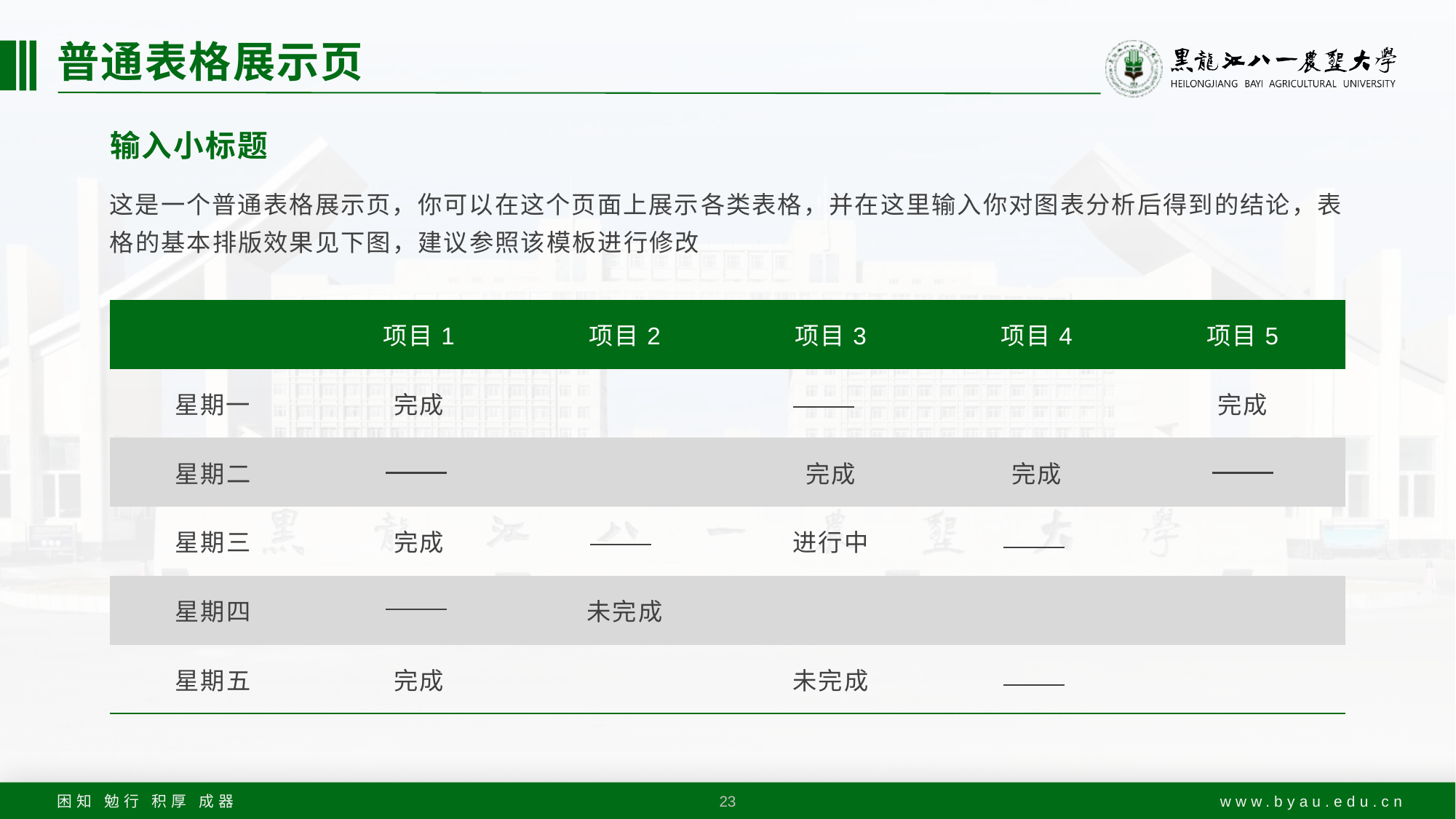

# 普通表格展示页
输入小标题
这是一个普通表格展示页，你可以在这个页面上展示各类表格，并在这里输入你对图表分析后得到的结论，表格的基本排版效果见下图，建议参照该模板进行修改
|  | 项目1 | 项目2 | 项目3 | 项目4 | 项目5 |
| --- | --- | --- | --- | --- | --- |
| 星期一 | 完成 |  |  |  | 完成 |
| 星期二 |  |  | 完成 | 完成 |  |
| 星期三 | 完成 |  | 进行中 |  |  |
| 星期四 |  | 未完成 |  |  |  |
| 星期五 | 完成 |  | 未完成 |  |  |
23